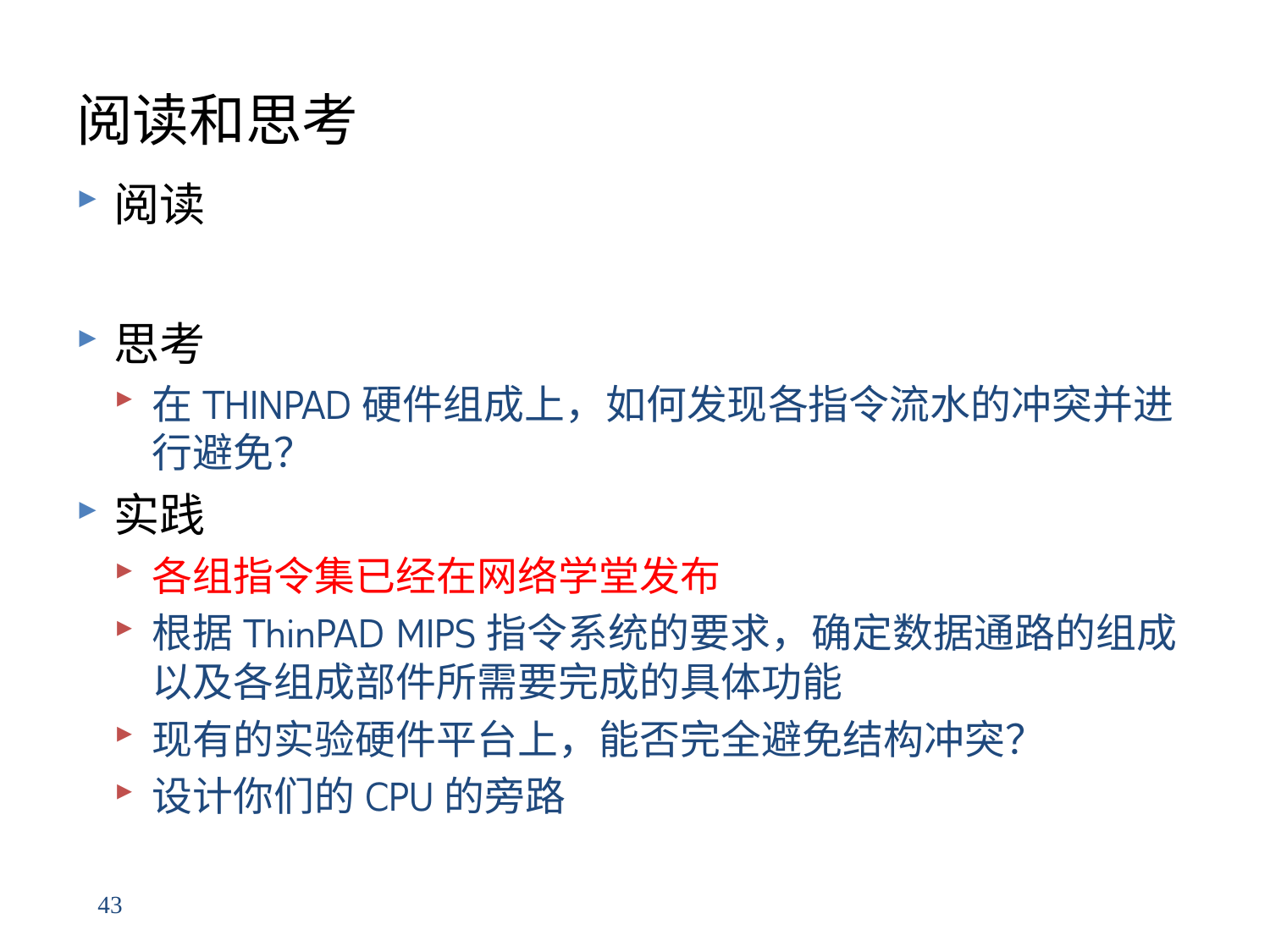

# 阅读和思考
阅读

思考
在THINPAD硬件组成上，如何发现各指令流水的冲突并进行避免？
实践
各组指令集已经在网络学堂发布
根据ThinPAD MIPS指令系统的要求，确定数据通路的组成以及各组成部件所需要完成的具体功能
现有的实验硬件平台上，能否完全避免结构冲突？
设计你们的CPU的旁路

43